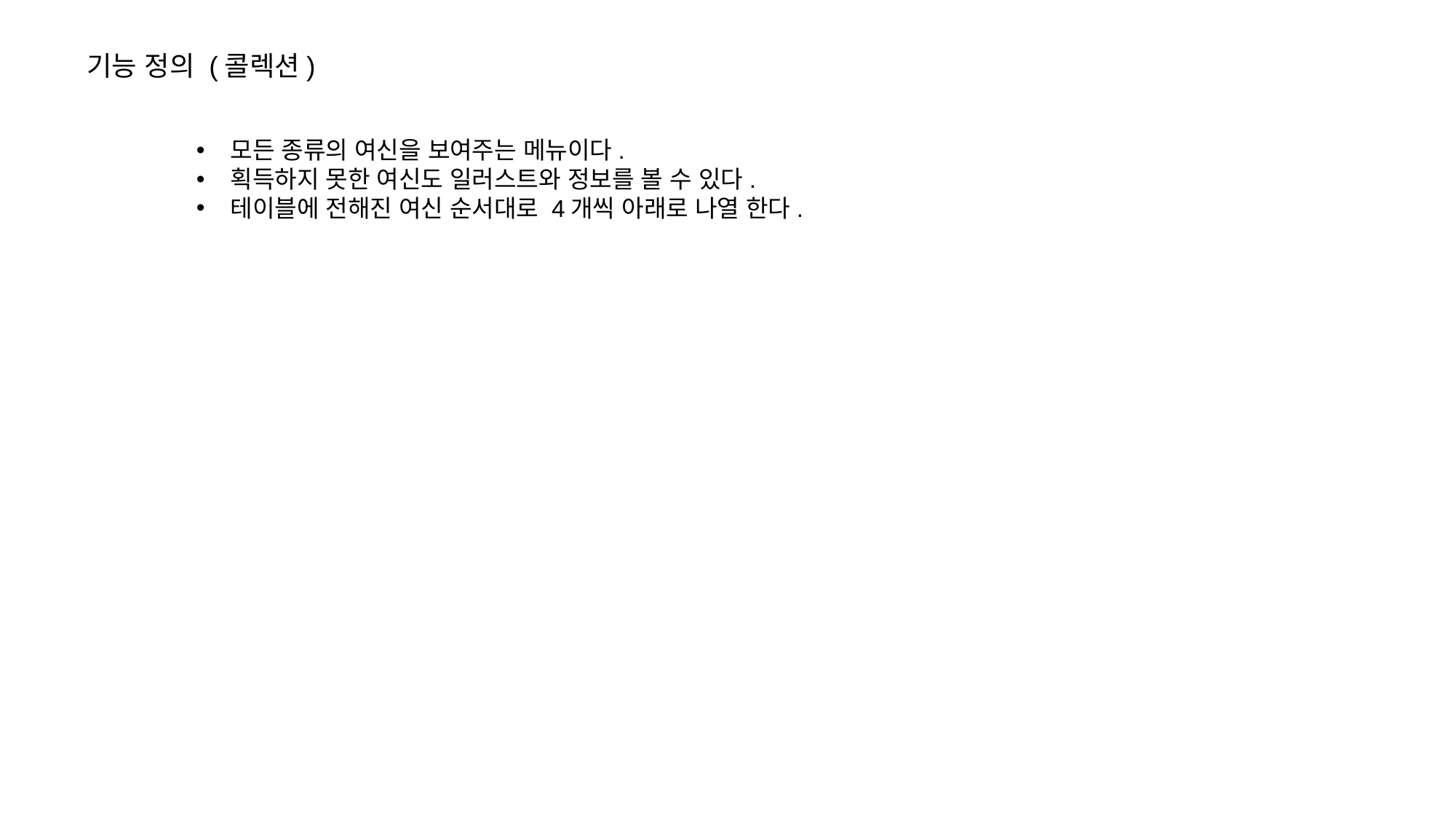

기능 정의 (콜렉션)
모든 종류의 여신을 보여주는 메뉴이다.
획득하지 못한 여신도 일러스트와 정보를 볼 수 있다.
테이블에 전해진 여신 순서대로 4개씩 아래로 나열 한다.